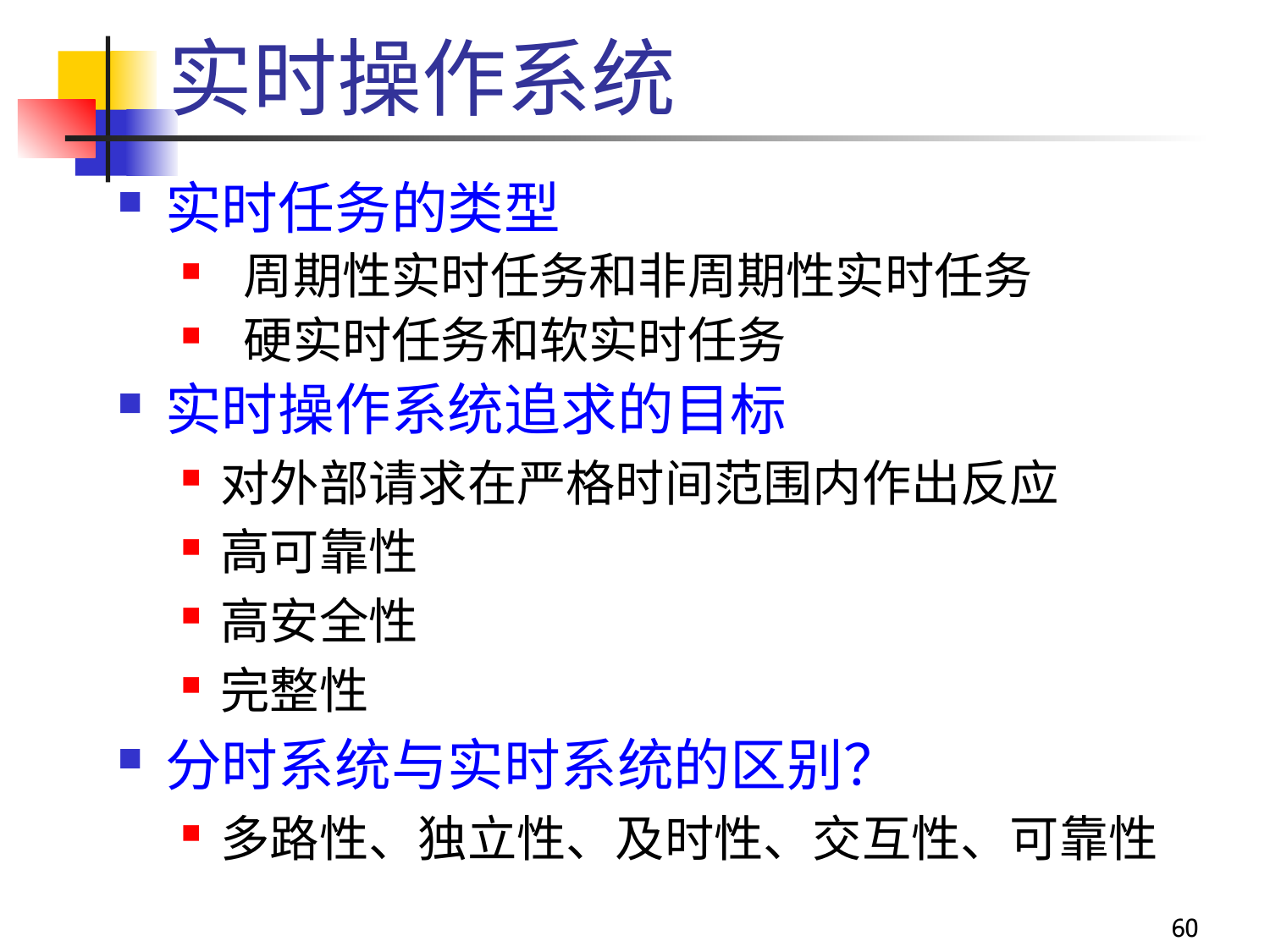

实时操作系统
实时任务的类型
 周期性实时任务和非周期性实时任务
 硬实时任务和软实时任务
实时操作系统追求的目标
对外部请求在严格时间范围内作出反应
高可靠性
高安全性
完整性
分时系统与实时系统的区别？
多路性、独立性、及时性、交互性、可靠性
60